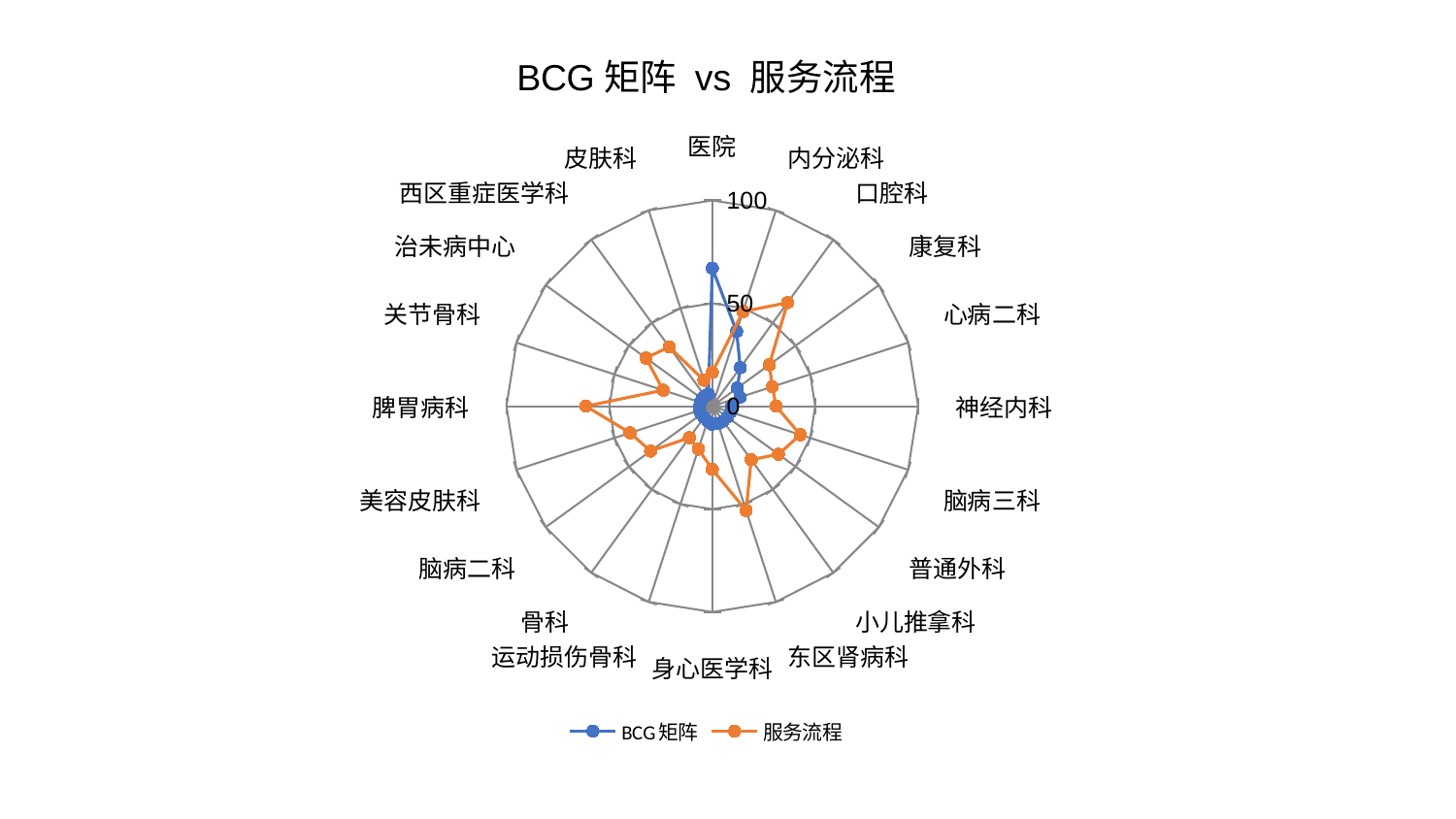

### Chart: BCG矩阵 vs 服务流程

| Category | BCG矩阵 | 服务流程 |
|---|---|---|
| 医院 | 67.06105423361295 | 16.4953181062858 |
| 内分泌科 | 38.20292907102535 | 48.34090541149249 |
| 口腔科 | 23.18640966380584 | 62.20749552608783 |
| 康复科 | 15.06668663056069 | 34.25724422943894 |
| 心病二科 | 14.183771585618265 | 30.680773875212154 |
| 神经内科 | 9.557108971866363 | 31.003968587395384 |
| 脑病三科 | 9.365139365319676 | 44.94137757071963 |
| 普通外科 | 9.062497625164154 | 39.76297521037397 |
| 小儿推拿科 | 9.028970049363458 | 32.141522767361636 |
| 东区肾病科 | 8.907798386749604 | 53.31187827904482 |
| 身心医学科 | 8.715327355853098 | 30.735773733264285 |
| 运动损伤骨科 | 7.553396174520592 | 21.91417956449348 |
| 骨科 | 6.759592677072523 | 18.91954196528671 |
| 脑病二科 | 6.61070622325238 | 37.08588290238267 |
| 美容皮肤科 | 6.546105628525593 | 41.983262211752184 |
| 脾胃病科 | 6.1946645019857725 | 61.403068824954254 |
| 关节骨科 | 6.17677444079353 | 25.0900009640177 |
| 治未病中心 | 6.127646364289714 | 39.839572806055045 |
| 西区重症医学科 | 6.095921192826981 | 35.63478396908981 |
| 皮肤科 | 6.087417244942017 | 13.257132863532206 |
83